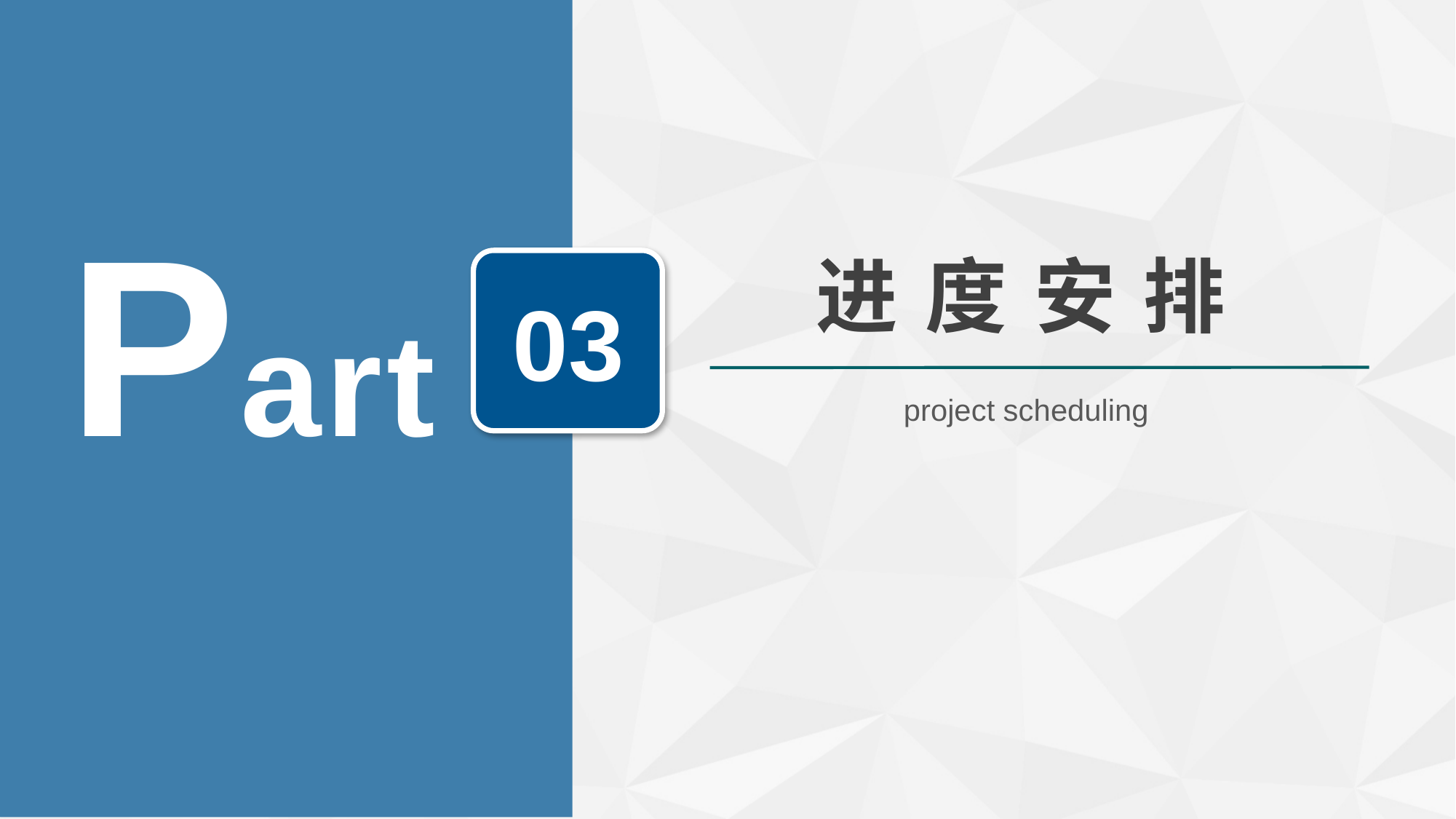

Part
进 度 安 排

03
project scheduling